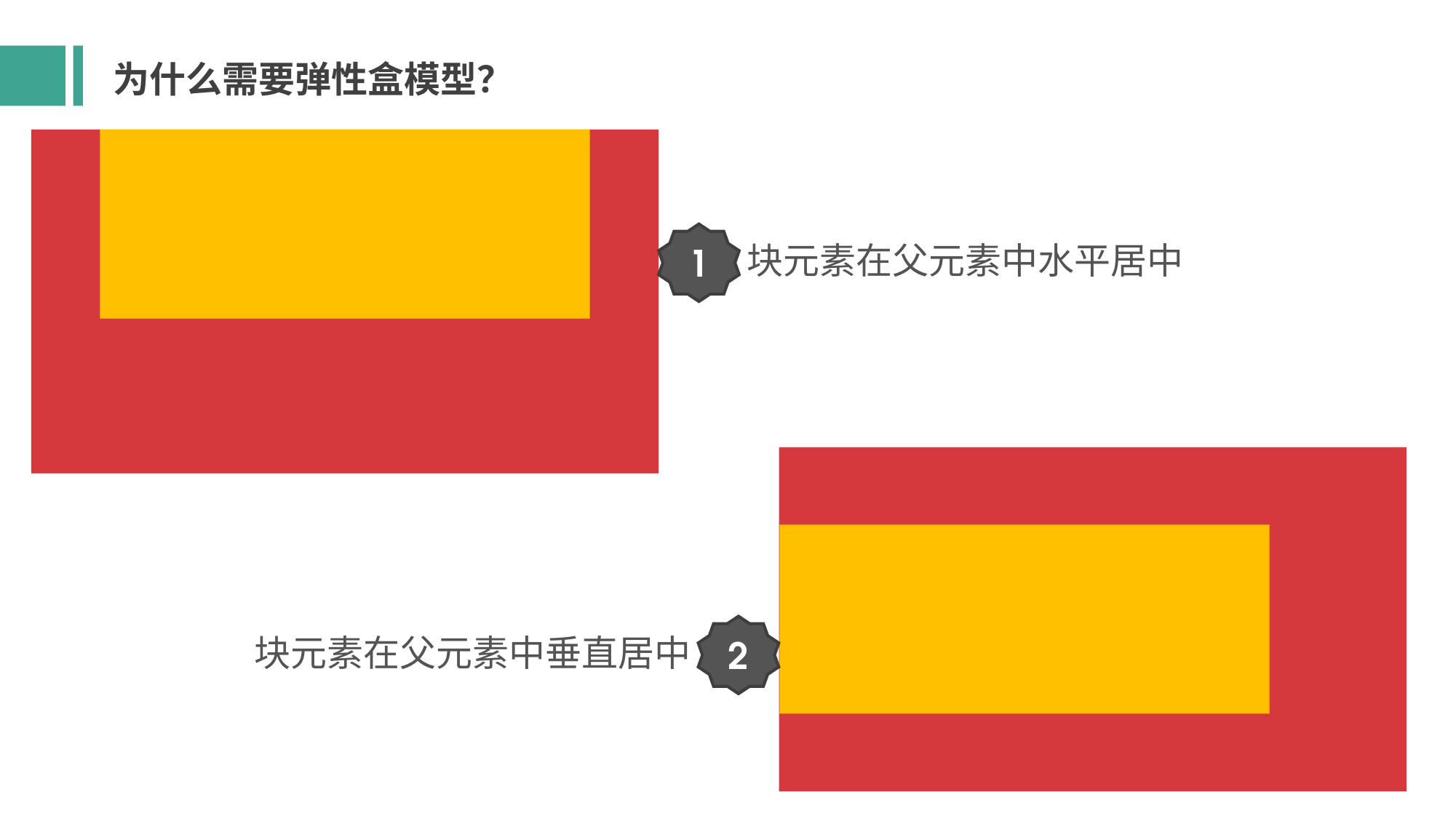

为什么需要弹性盒模型？

1
块元素在父元素中水平居中

2
块元素在父元素中垂直居中